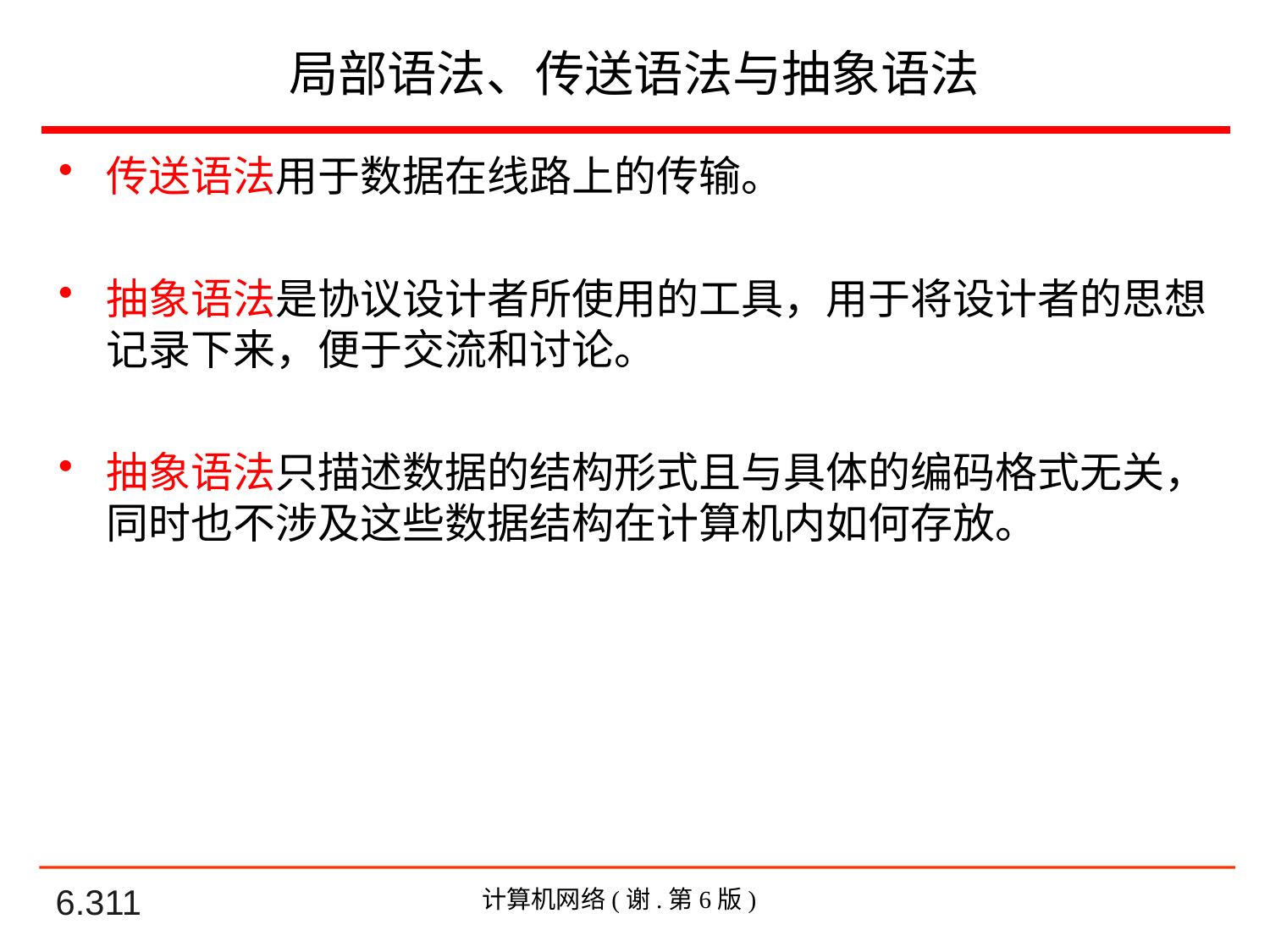

# 局部语法、传送语法与抽象语法
传送语法用于数据在线路上的传输。

抽象语法是协议设计者所使用的工具，用于将设计者的思想记录下来，便于交流和讨论。

抽象语法只描述数据的结构形式且与具体的编码格式无关，同时也不涉及这些数据结构在计算机内如何存放。